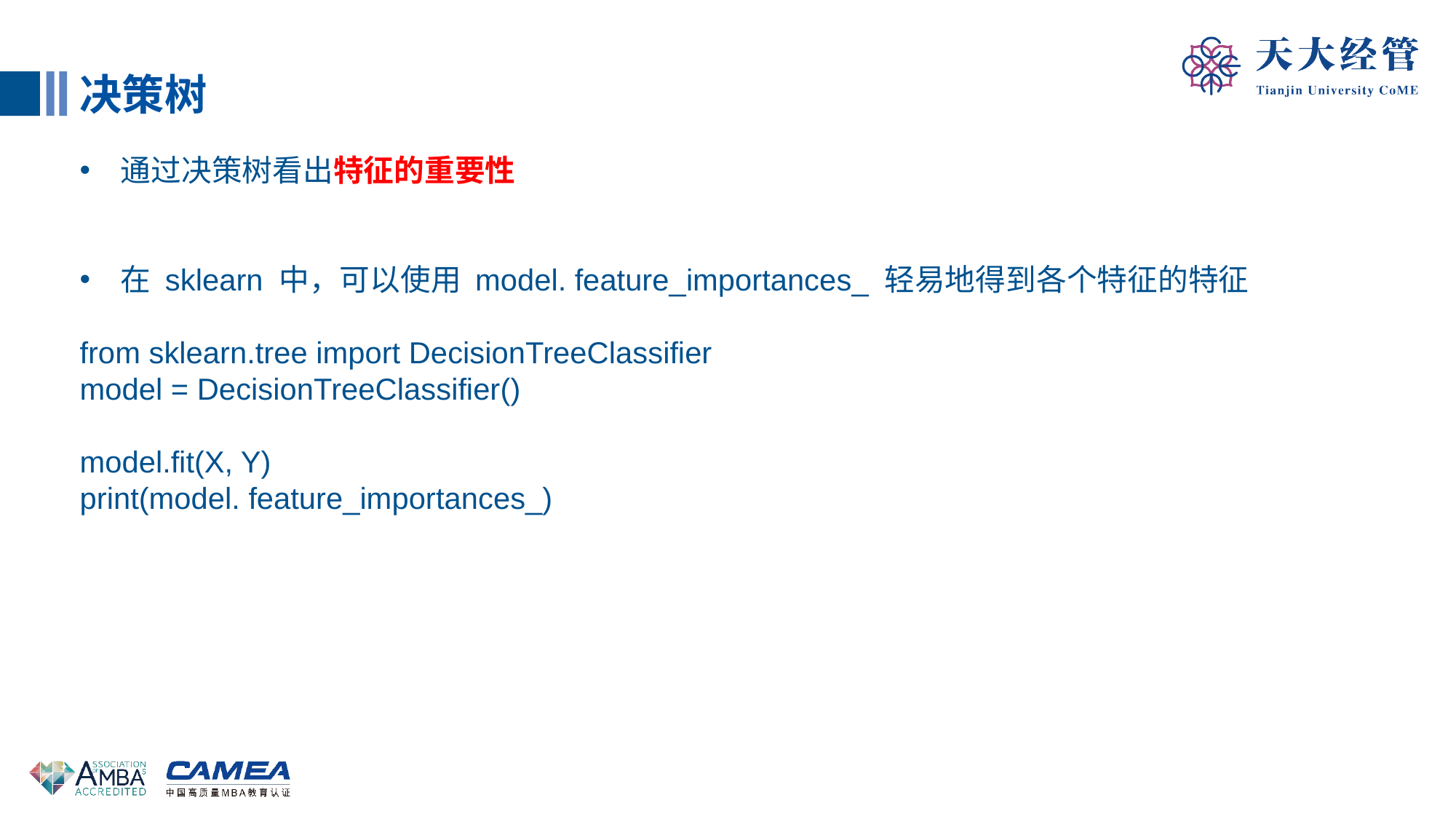

决策树

通过决策树看出特征的重要性

在 sklearn 中，可以使用 model. feature_importances_ 轻易地得到各个特征的特征

from sklearn.tree import DecisionTreeClassifier
model = DecisionTreeClassifier()

model.fit(X, Y)
print(model. feature_importances_)